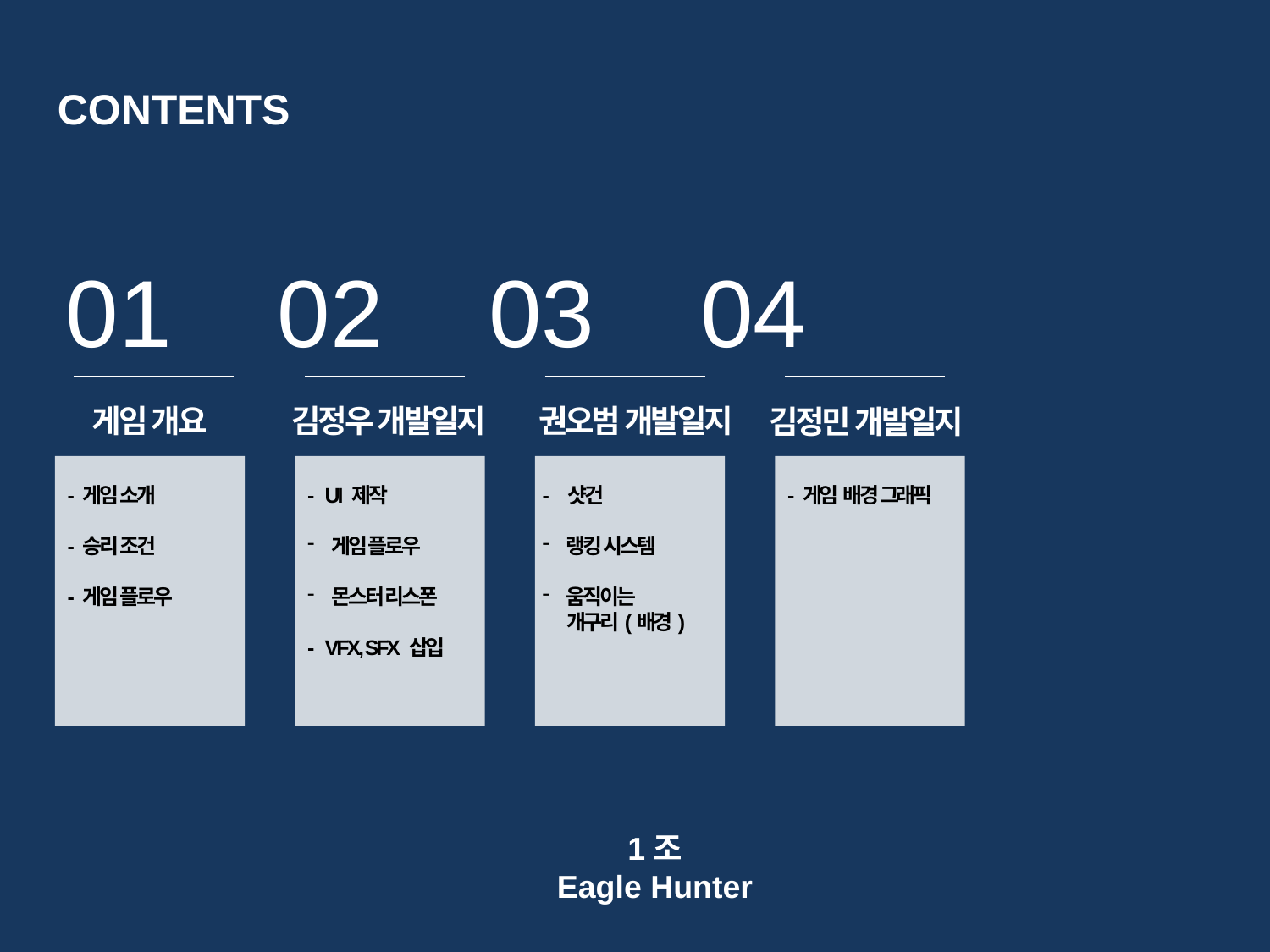

CONTENTS
01    02    03    04
게임 개요
김정우 개발일지
권오범 개발일지
김정민 개발일지

- 게임 소개

- 승리 조건

- 게임 플로우
-    UI 제작

게임 플로우

몬스터 리스폰

-    VFX, SFX 삽입

-    샷건

랭킹 시스템

움직이는
     개구리(배경)
- 게임  배경 그래픽
1조
Eagle Hunter